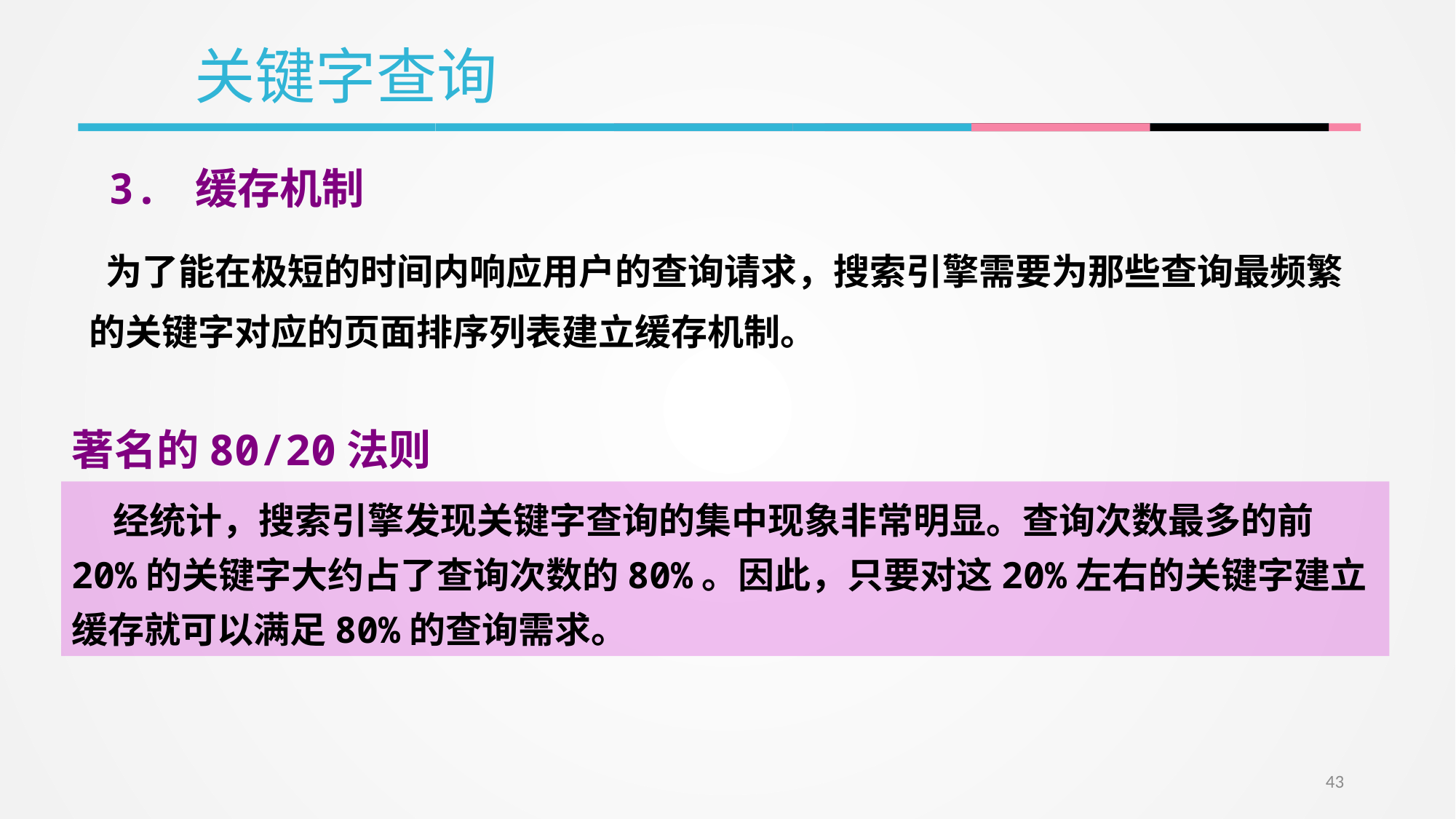

关键字查询

3. 缓存机制
 为了能在极短的时间内响应用户的查询请求，搜索引擎需要为那些查询最频繁的关键字对应的页面排序列表建立缓存机制。
著名的80/20法则
    经统计，搜索引擎发现关键字查询的集中现象非常明显。查询次数最多的前20%的关键字大约占了查询次数的80%。因此，只要对这20%左右的关键字建立缓存就可以满足80%的查询需求。
43